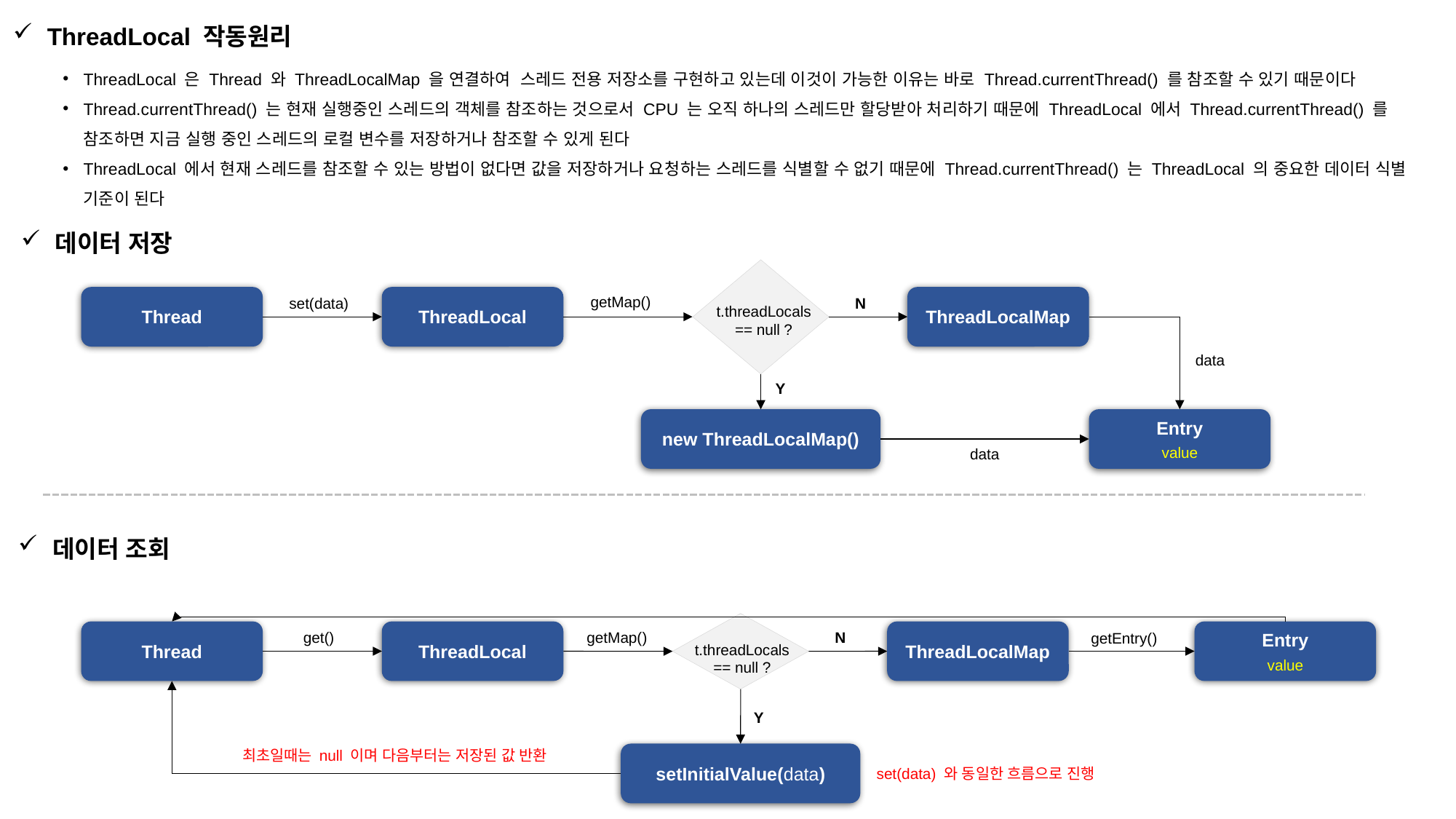

ThreadLocal 작동원리
ThreadLocal 은 Thread 와 ThreadLocalMap 을 연결하여  스레드 전용 저장소를 구현하고 있는데 이것이 가능한 이유는 바로 Thread.currentThread() 를 참조할 수 있기 때문이다
Thread.currentThread() 는 현재 실행중인 스레드의 객체를 참조하는 것으로서 CPU 는 오직 하나의 스레드만 할당받아 처리하기 때문에 ThreadLocal 에서 Thread.currentThread() 를 참조하면 지금 실행 중인 스레드의 로컬 변수를 저장하거나 참조할 수 있게 된다
ThreadLocal 에서 현재 스레드를 참조할 수 있는 방법이 없다면 값을 저장하거나 요청하는 스레드를 식별할 수 없기 때문에 Thread.currentThread() 는 ThreadLocal 의 중요한 데이터 식별 기준이 된다
데이터 저장

ThreadLocalMap
Thread
ThreadLocal
getMap()
set(data)
N
t.threadLocals
== null ?
data
Y
Entry
value
new ThreadLocalMap()
data
데이터 조회

ThreadLocalMap
Entry
value
Thread
ThreadLocal
getMap()
get()
N
getEntry()
t.threadLocals
== null ?
Y
최초일때는 null 이며 다음부터는 저장된 값 반환
setInitialValue(data)
set(data) 와 동일한 흐름으로 진행